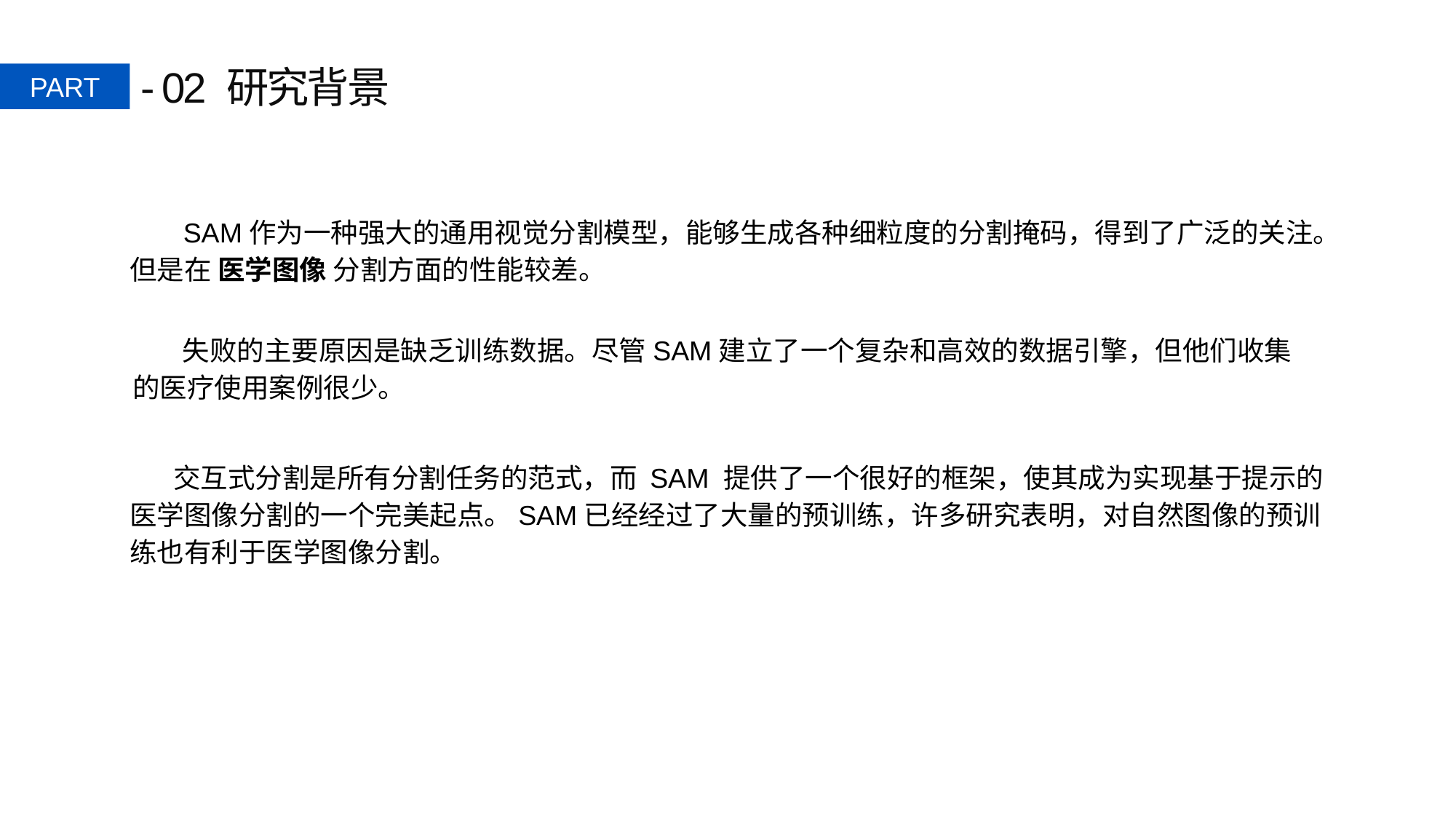

- 02 研究背景
PART
       SAM作为一种强大的通用视觉分割模型，能够生成各种细粒度的分割掩码，得到了广泛的关注。但是在 医学图像 分割方面的性能较差。
       失败的主要原因是缺乏训练数据。尽管SAM建立了一个复杂和高效的数据引擎，但他们收集的医疗使用案例很少。
      交互式分割是所有分割任务的范式，而 SAM 提供了一个很好的框架，使其成为实现基于提示的医学图像分割的一个完美起点。SAM已经经过了大量的预训练，许多研究表明，对自然图像的预训练也有利于医学图像分割。